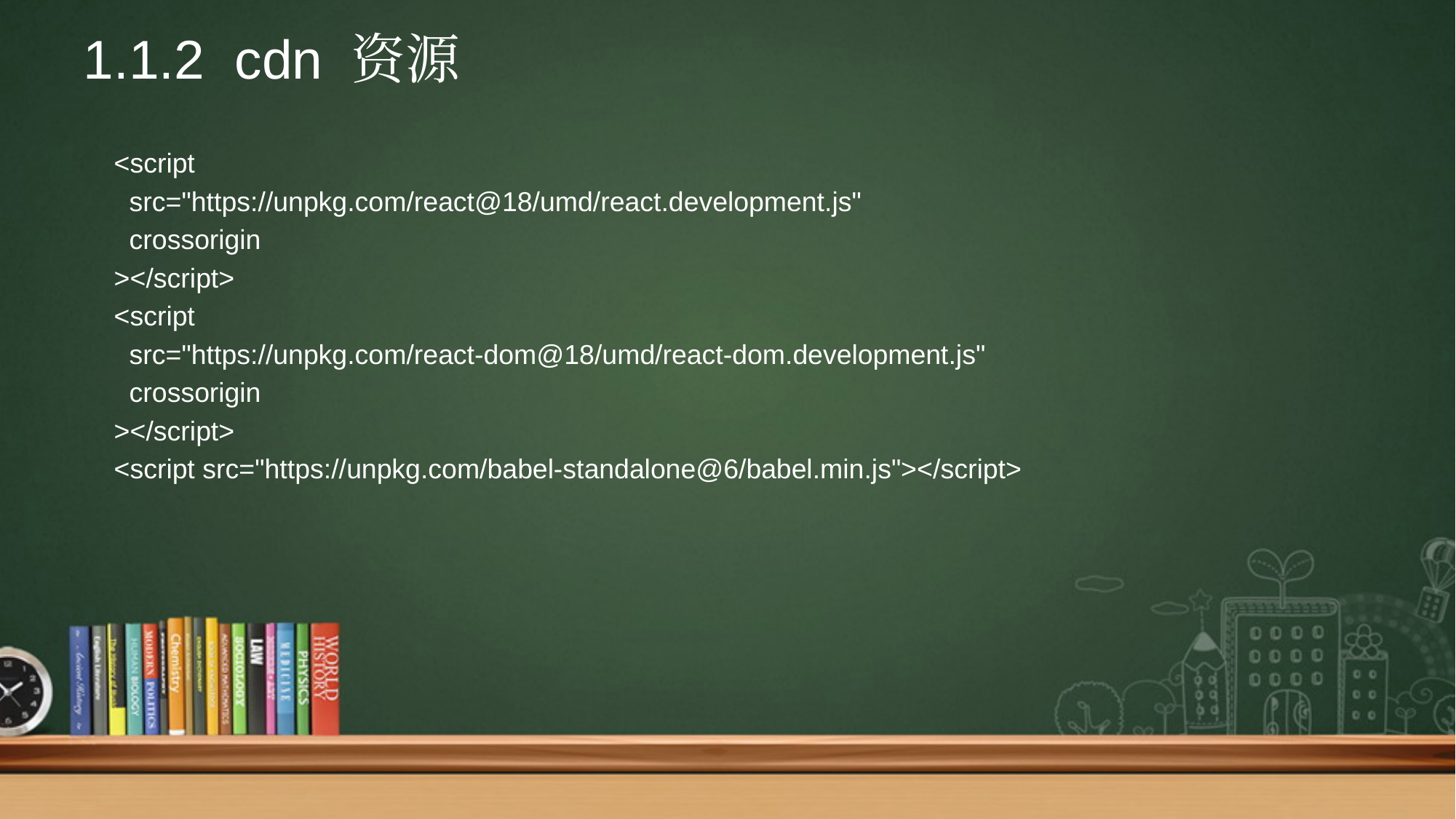

# 1.1.2  cdn 资源
    <script
      src="https://unpkg.com/react@18/umd/react.development.js"
      crossorigin
    ></script>
    <script
      src="https://unpkg.com/react-dom@18/umd/react-dom.development.js"
      crossorigin
    ></script>
    <script src="https://unpkg.com/babel-standalone@6/babel.min.js"></script>